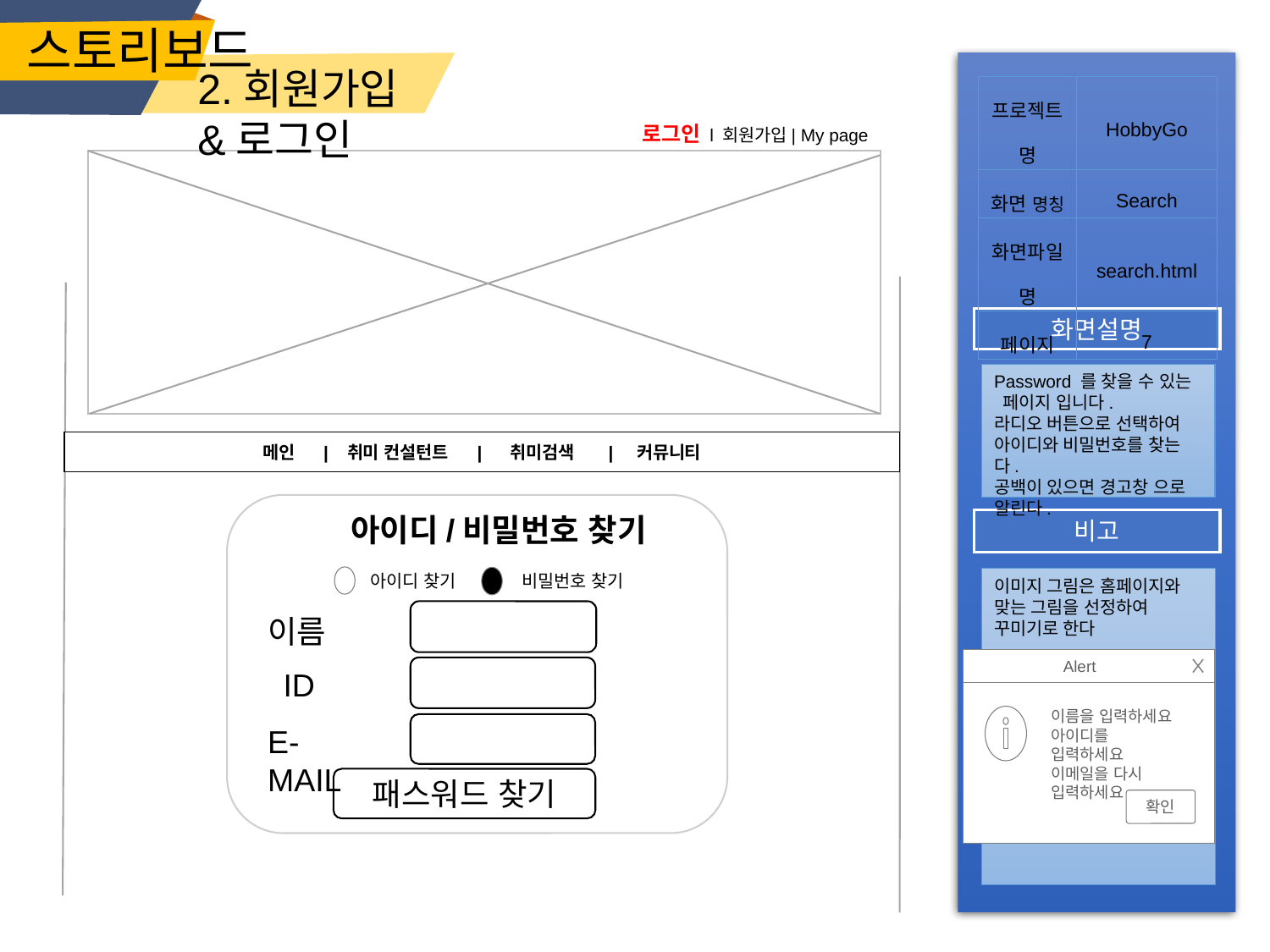

스토리보드

2.회원가입&로그인
| 프로젝트명 | HobbyGo |
| --- | --- |
| 화면 명칭 | Search |
| 화면파일명 | search.html |
| 페이지 | 7 |
 로그인 l 회원가입| My page

화면설명
Password 를 찾을 수 있는
 페이지 입니다.
라디오 버튼으로 선택하여
아이디와 비밀번호를 찾는다.
공백이 있으면 경고창 으로 알린다.
메인     |   취미 컨설턴트     |     취미검색      |    커뮤니티

아이디/비밀번호 찾기
비고
아이디 찾기
   비밀번호 찾기

이미지 그림은 홈페이지와 맞는 그림을 선정하여 꾸미기로 한다

이름
Alert

이름을 입력하세요
아이디를 입력하세요
이메일을 다시 입력하세요

확인

ID

E-MAIL
패스워드 찾기